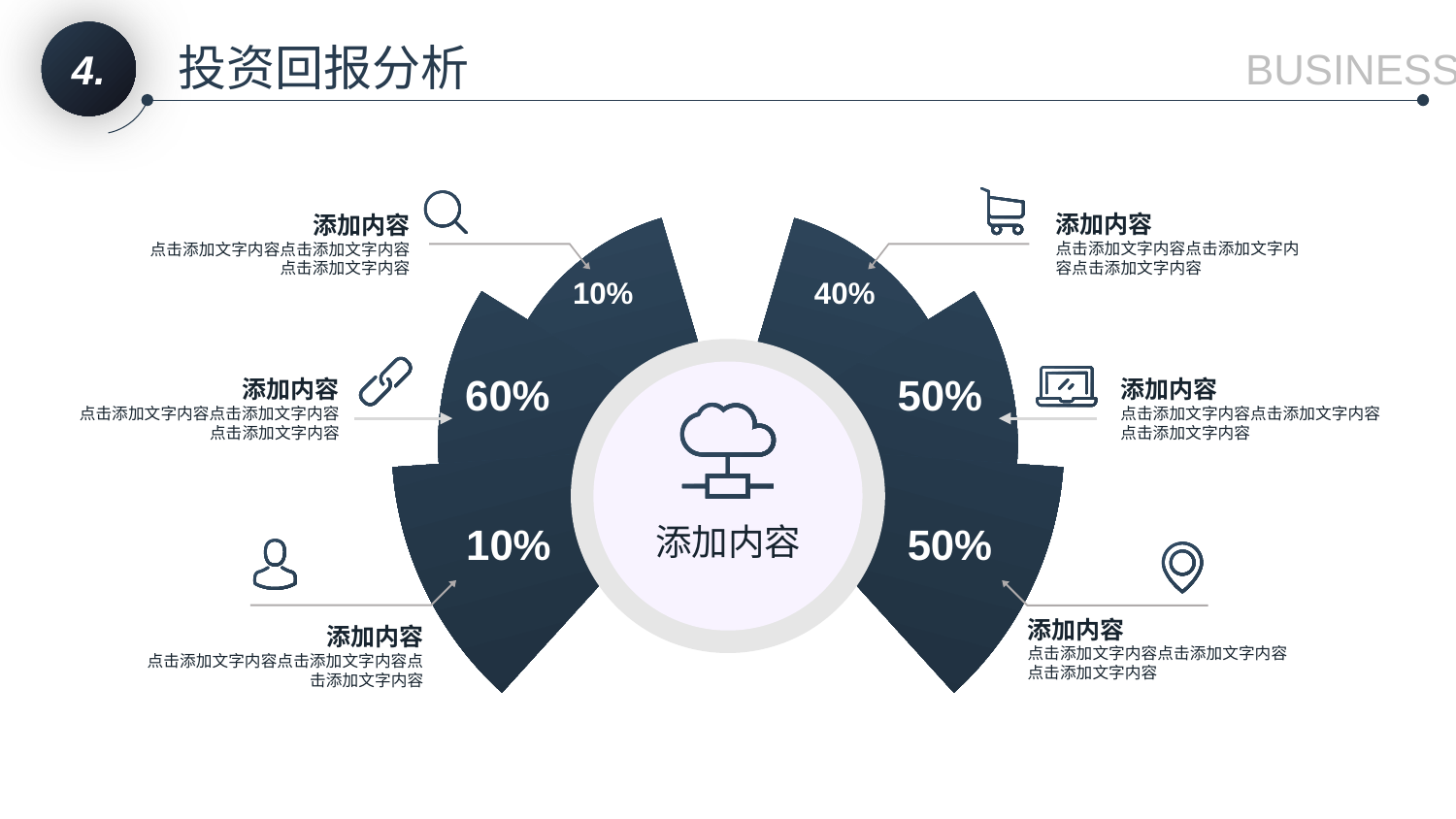

4.

投资回报分析
BUSINESS

添加内容
点击添加文字内容点击添加文字内容点击添加文字内容
添加内容
点击添加文字内容点击添加文字内容点击添加文字内容

10%
40%

添加内容

60%
50%
添加内容
点击添加文字内容点击添加文字内容点击添加文字内容
添加内容
点击添加文字内容点击添加文字内容点击添加文字内容
10%
50%

添加内容
点击添加文字内容点击添加文字内容点击添加文字内容
添加内容
点击添加文字内容点击添加文字内容点击添加文字内容